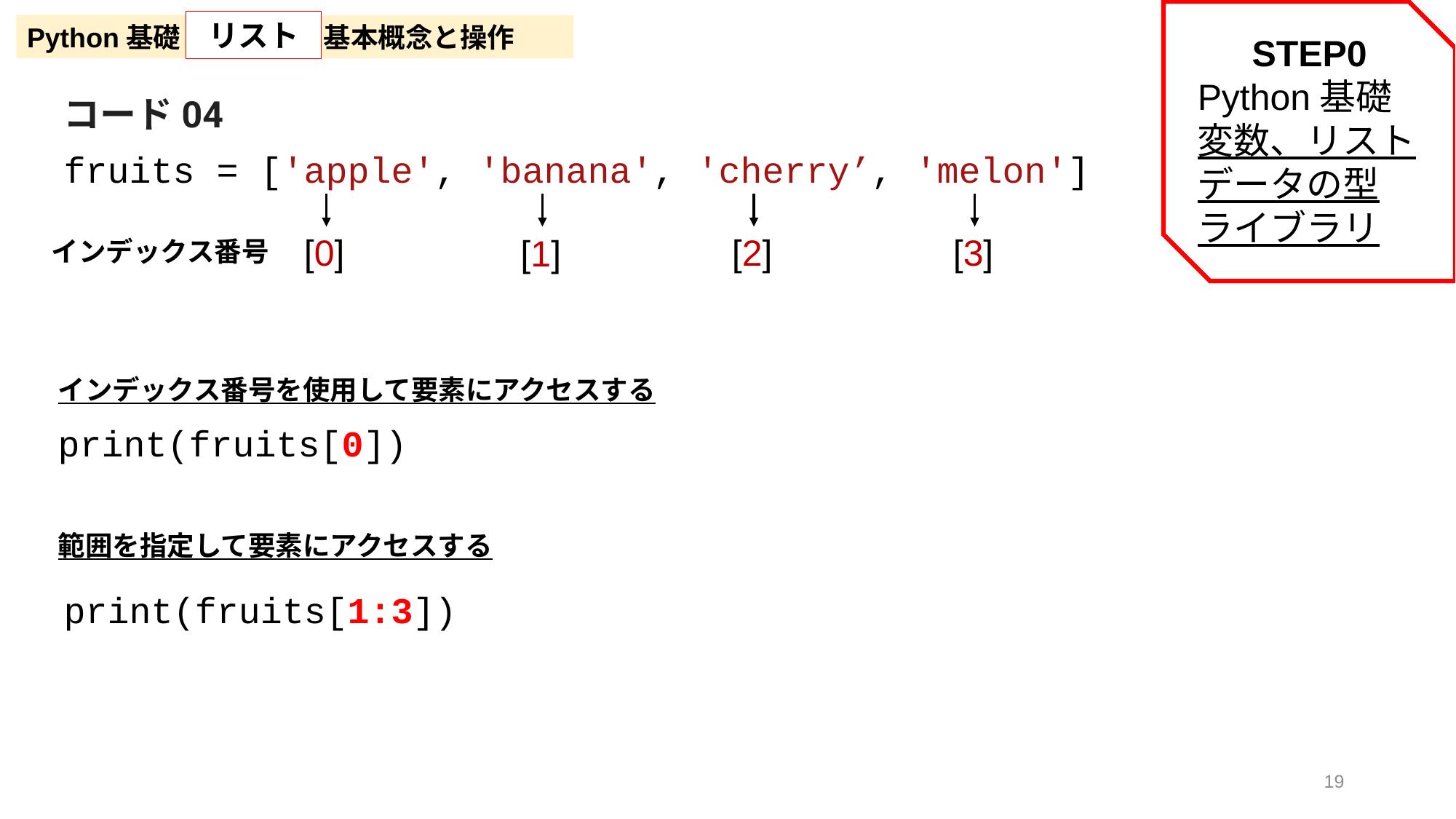

STEP0
Python基礎
変数、リスト
データの型
ライブラリ

リスト
Python基礎
リストの基本概念と操作
コード04
fruits = ['apple', 'banana', 'cherry’, 'melon']
[2]
[3]
[0]
[1]
インデックス番号
インデックス番号を使用して要素にアクセスする
print(fruits[0])
範囲を指定して要素にアクセスする
print(fruits[1:3])
19